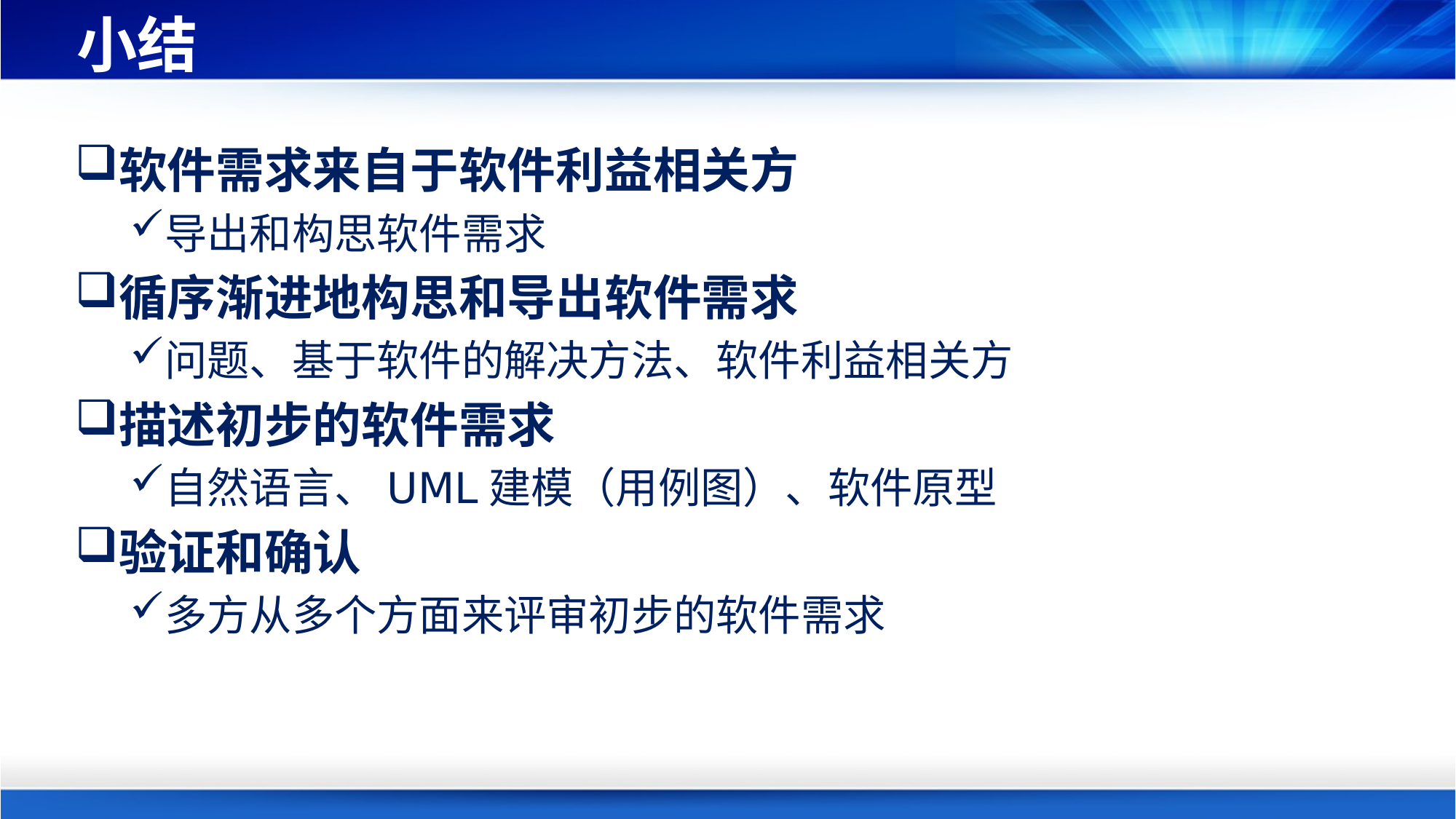

# 小结
软件需求来自于软件利益相关方
导出和构思软件需求
循序渐进地构思和导出软件需求
问题、基于软件的解决方法、软件利益相关方
描述初步的软件需求
自然语言、UML建模（用例图）、软件原型
验证和确认
多方从多个方面来评审初步的软件需求